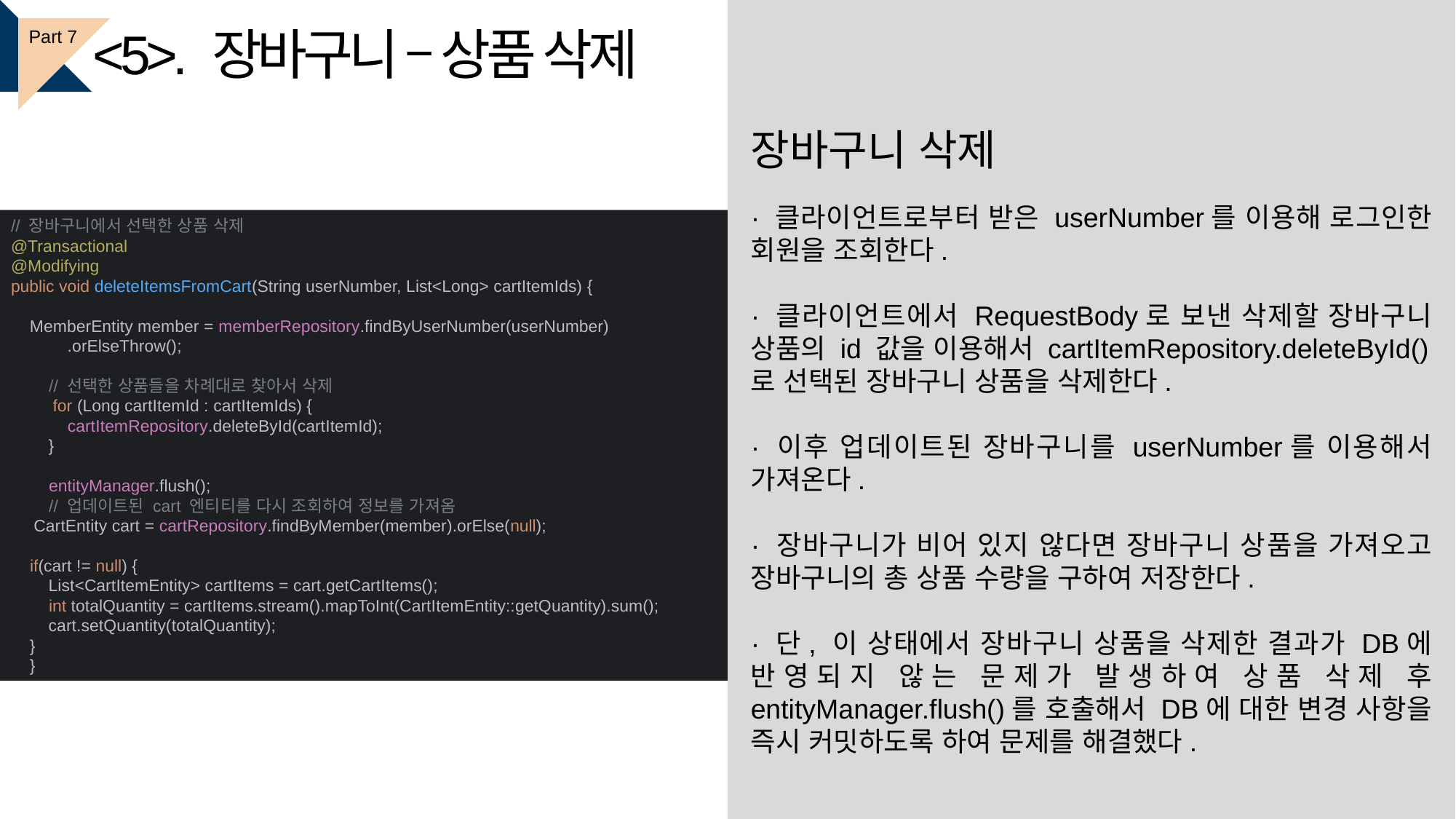

<5>. 장바구니 – 상품 삭제

Part 7
장바구니 삭제
· 클라이언트로부터 받은 userNumber를 이용해 로그인한 회원을 조회한다.

· 클라이언트에서 RequestBody로 보낸 삭제할 장바구니 상품의 id 값을 이용해서 cartItemRepository.deleteById()로 선택된 장바구니 상품을 삭제한다.

· 이후 업데이트된 장바구니를 userNumber를 이용해서 가져온다.

· 장바구니가 비어 있지 않다면 장바구니 상품을 가져오고 장바구니의 총 상품 수량을 구하여 저장한다.

· 단, 이 상태에서 장바구니 상품을 삭제한 결과가 DB에 반영되지 않는 문제가 발생하여 상품 삭제 후 entityManager.flush()를 호출해서 DB에 대한 변경 사항을 즉시 커밋하도록 하여 문제를 해결했다.
// 장바구니에서 선택한 상품 삭제
@Transactional
@Modifying
public void deleteItemsFromCart(String userNumber, List<Long> cartItemIds) {
    MemberEntity member = memberRepository.findByUserNumber(userNumber)
            .orElseThrow();
        // 선택한 상품들을 차례대로 찾아서 삭제
        for (Long cartItemId : cartItemIds) {
            cartItemRepository.deleteById(cartItemId);
        }
        entityManager.flush();
        // 업데이트된 cart 엔티티를 다시 조회하여 정보를 가져옴
    CartEntity cart = cartRepository.findByMember(member).orElse(null);
    if(cart != null) {
        List<CartItemEntity> cartItems = cart.getCartItems();
        int totalQuantity = cartItems.stream().mapToInt(CartItemEntity::getQuantity).sum();
        cart.setQuantity(totalQuantity);
    }
    }